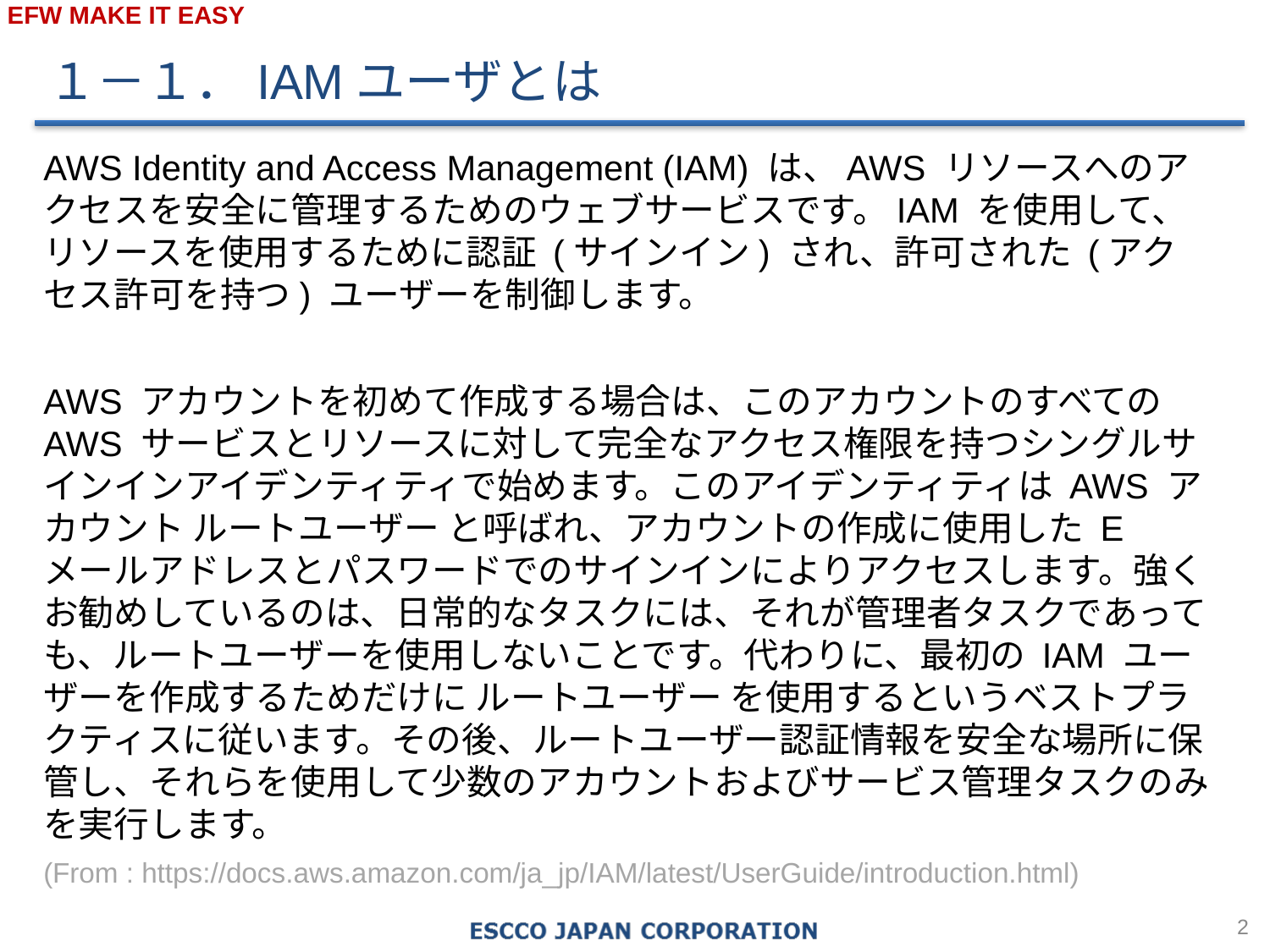

１－１．IAMユーザとは
AWS Identity and Access Management (IAM) は、AWS リソースへのアクセスを安全に管理するためのウェブサービスです。IAM を使用して、リソースを使用するために認証 (サインイン) され、許可された (アクセス許可を持つ) ユーザーを制御します。

AWS アカウントを初めて作成する場合は、このアカウントのすべての AWS サービスとリソースに対して完全なアクセス権限を持つシングルサインインアイデンティティで始めます。このアイデンティティは AWS アカウント ルートユーザー と呼ばれ、アカウントの作成に使用した E メールアドレスとパスワードでのサインインによりアクセスします。強くお勧めしているのは、日常的なタスクには、それが管理者タスクであっても、ルートユーザーを使用しないことです。代わりに、最初の IAM ユーザーを作成するためだけに ルートユーザー を使用するというベストプラクティスに従います。その後、ルートユーザー認証情報を安全な場所に保管し、それらを使用して少数のアカウントおよびサービス管理タスクのみを実行します。
(From : https://docs.aws.amazon.com/ja_jp/IAM/latest/UserGuide/introduction.html)
2